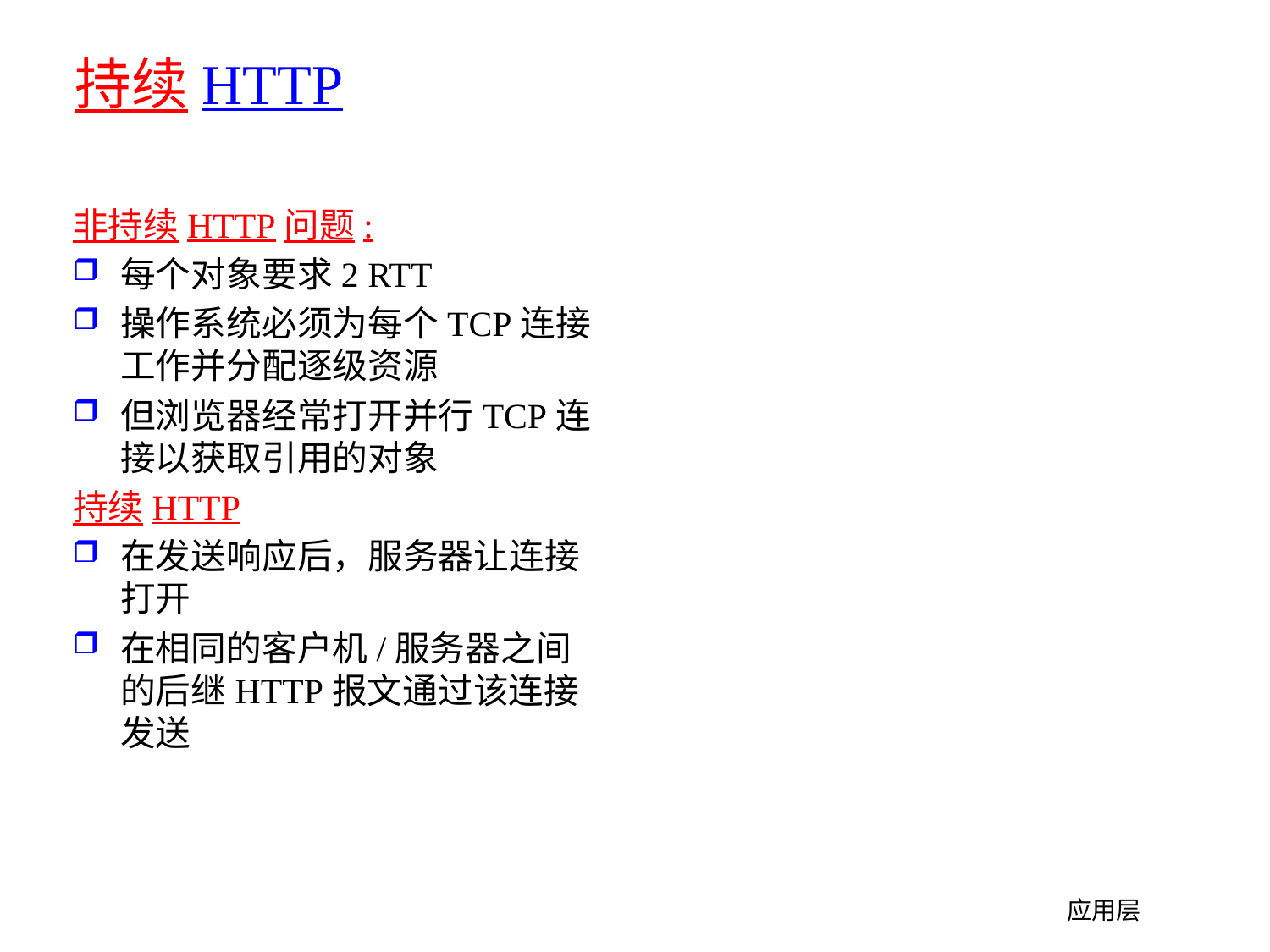

# 持续HTTP
非持续HTTP问题:
每个对象要求2 RTT
操作系统必须为每个TCP连接工作并分配逐级资源
但浏览器经常打开并行TCP连接以获取引用的对象
持续HTTP
在发送响应后，服务器让连接打开
在相同的客户机/服务器之间的后继HTTP报文通过该连接发送
应用层
30